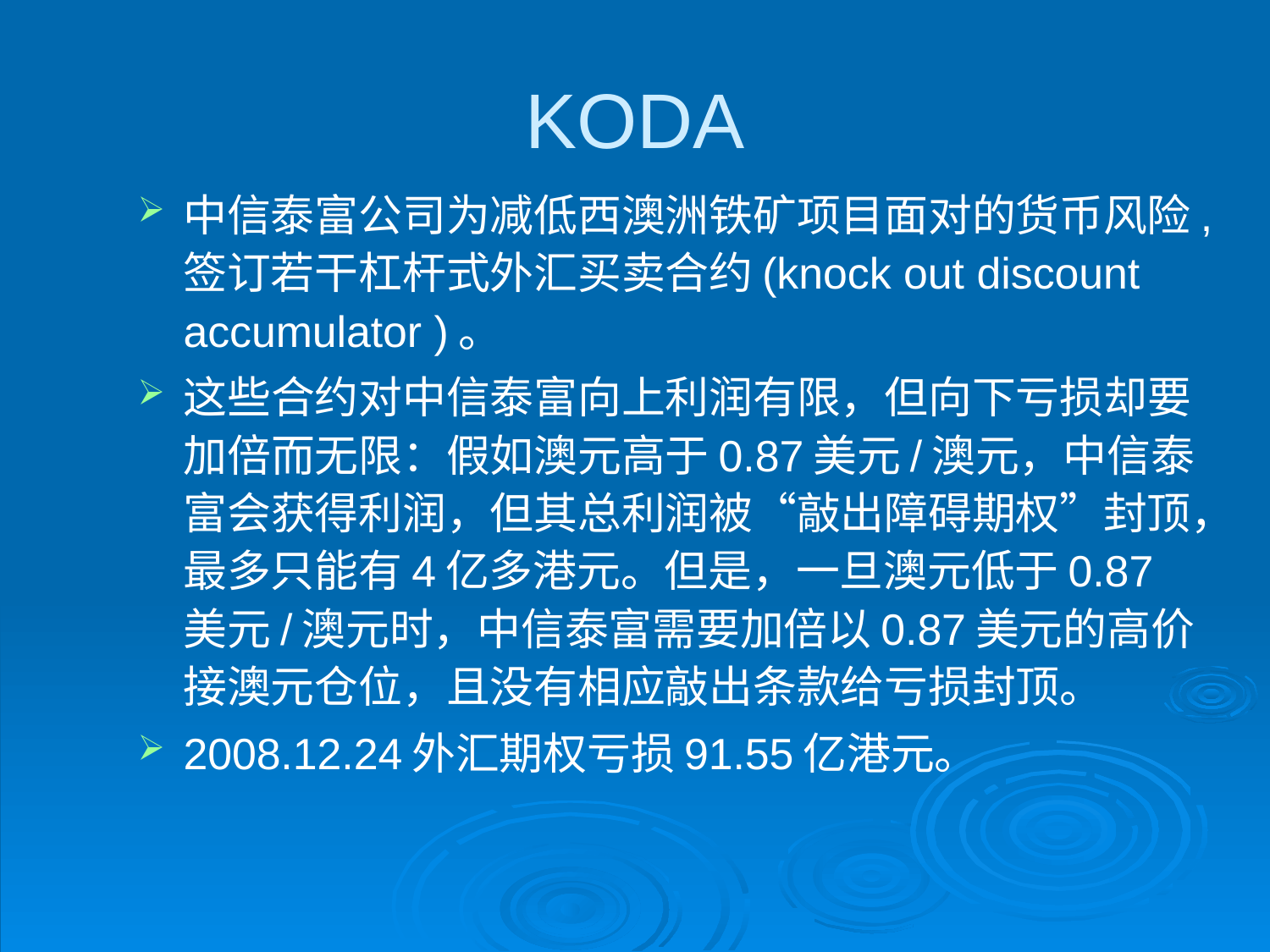

# KODA
中信泰富公司为减低西澳洲铁矿项目面对的货币风险,签订若干杠杆式外汇买卖合约(knock out discount accumulator )。
这些合约对中信泰富向上利润有限，但向下亏损却要加倍而无限：假如澳元高于0.87美元/澳元，中信泰富会获得利润，但其总利润被“敲出障碍期权”封顶，最多只能有4亿多港元。但是，一旦澳元低于0.87美元/澳元时，中信泰富需要加倍以0.87美元的高价接澳元仓位，且没有相应敲出条款给亏损封顶。
2008.12.24外汇期权亏损91.55亿港元。